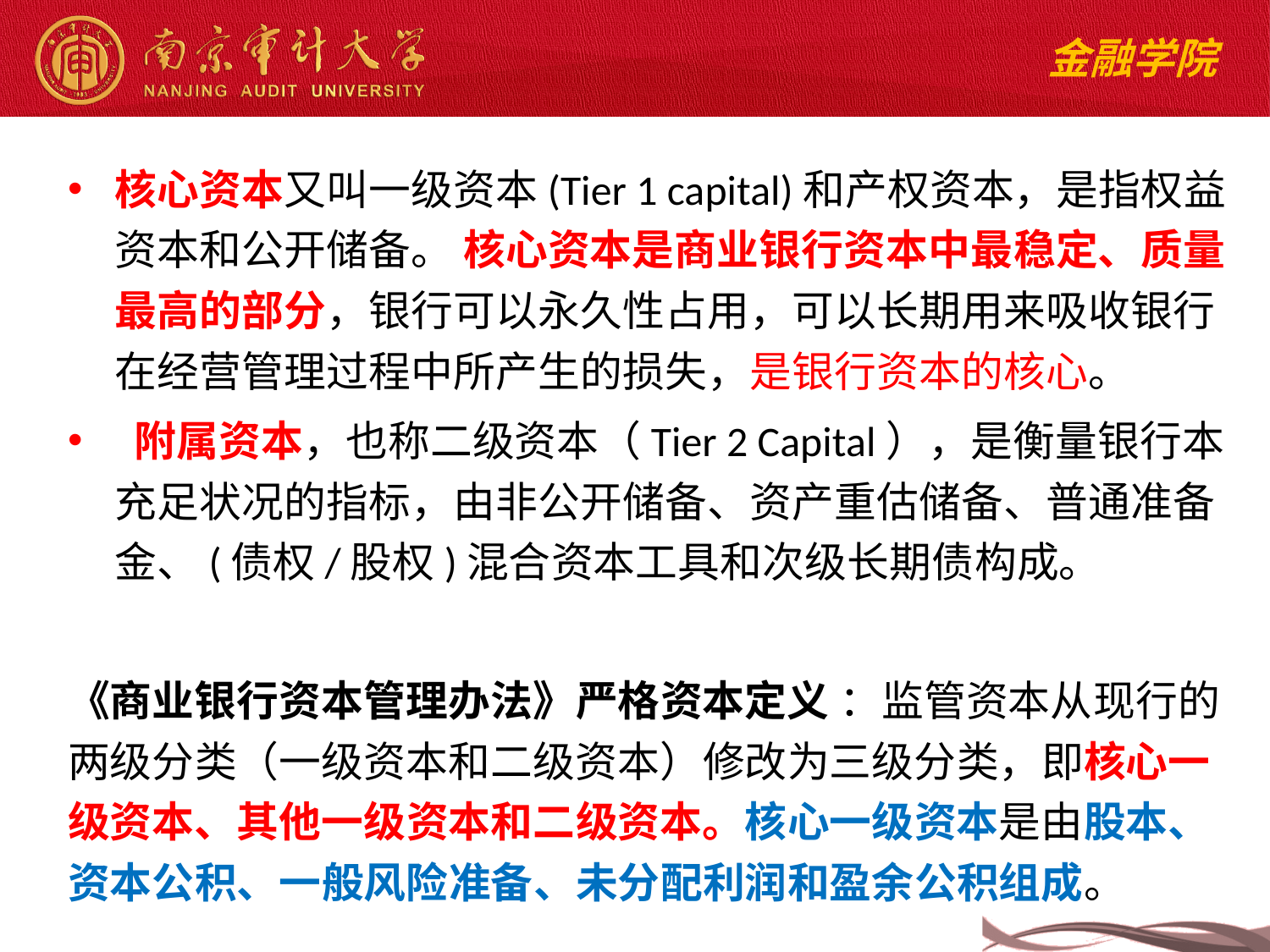

核心资本又叫一级资本(Tier 1 capital)和产权资本，是指权益资本和公开储备。 核心资本是商业银行资本中最稳定、质量最高的部分，银行可以永久性占用，可以长期用来吸收银行在经营管理过程中所产生的损失，是银行资本的核心。
 附属资本，也称二级资本（Tier 2 Capital），是衡量银行本充足状况的指标，由非公开储备、资产重估储备、普通准备金、(债权/股权)混合资本工具和次级长期债构成。

《商业银行资本管理办法》严格资本定义 ：监管资本从现行的两级分类（一级资本和二级资本）修改为三级分类，即核心一级资本、其他一级资本和二级资本。核心一级资本是由股本、资本公积、一般风险准备、未分配利润和盈余公积组成。